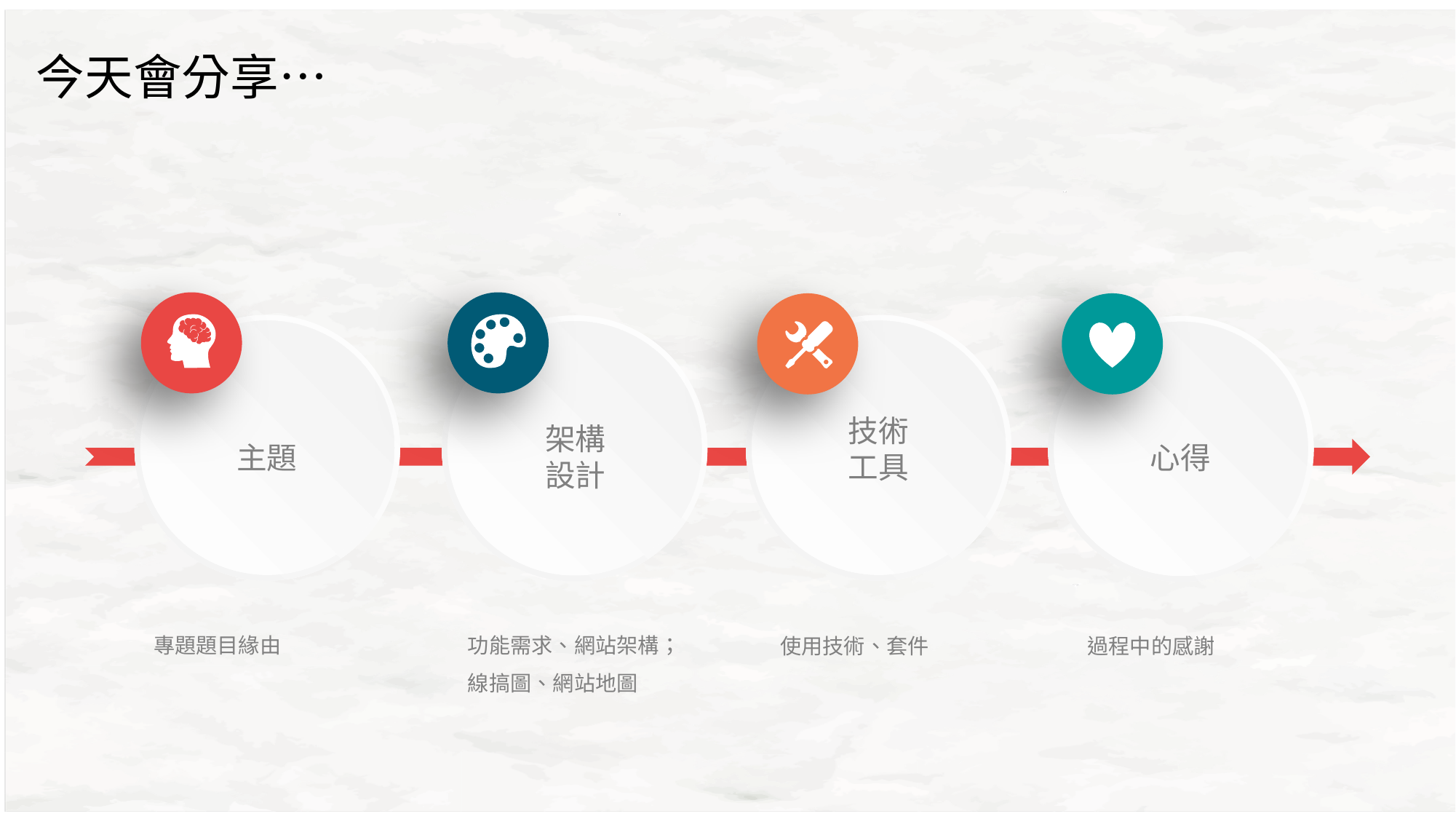

# 今天會分享…

主題

技術
工具

架構
設計

心得

專題題目緣由
功能需求、網站架構；
線搞圖、網站地圖
使用技術、套件
過程中的感謝